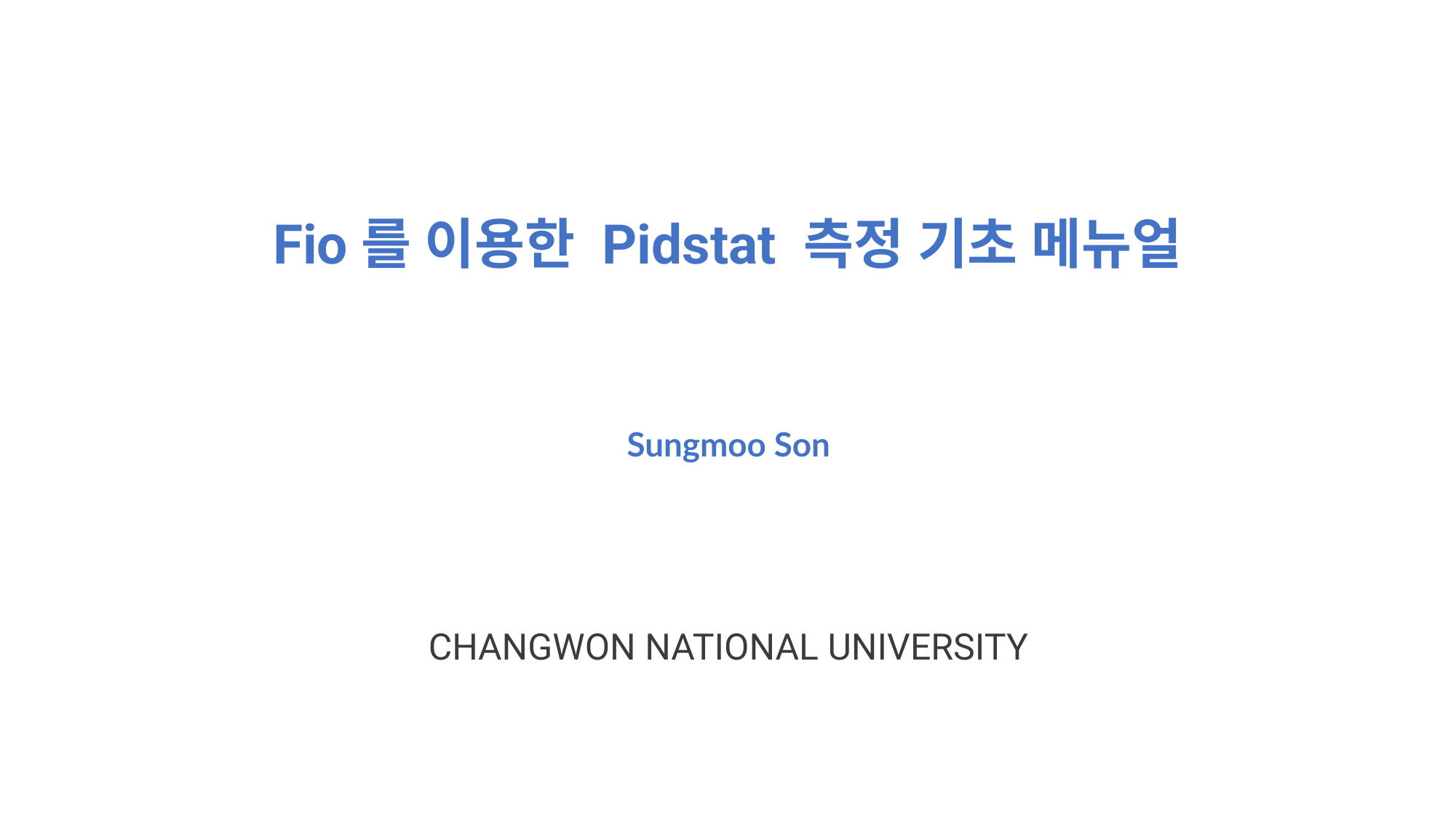

Fio를 이용한 Pidstat 측정 기초 메뉴얼
Sungmoo Son
CHANGWON NATIONAL UNIVERSITY